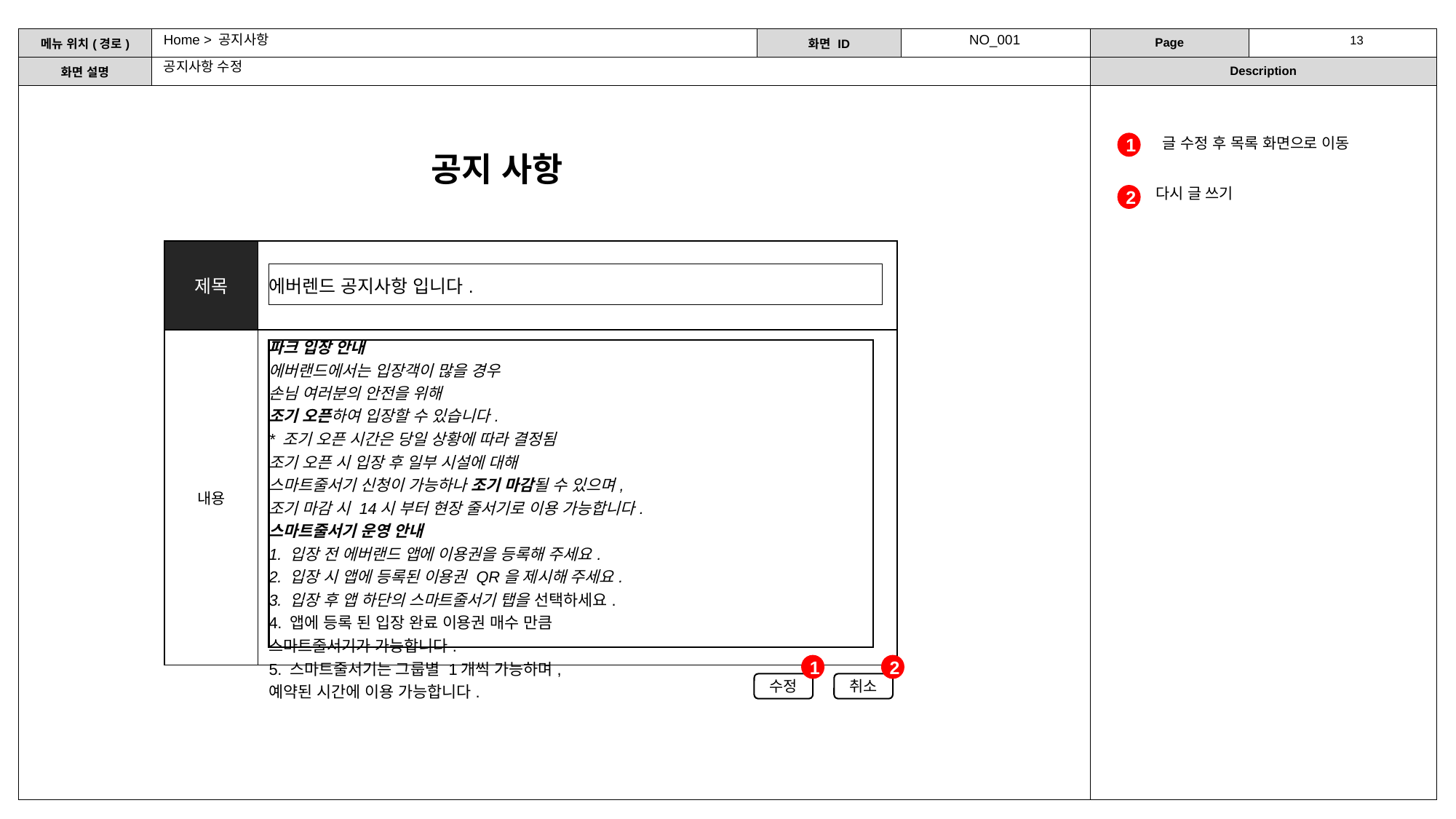

Home > 공지사항
NO_001
공지사항 수정
글 수정 후 목록 화면으로 이동
1
공지 사항
다시 글 쓰기
2
| 제목 | 에버렌드 공지사항 입니다. |
| --- | --- |
| 내용 | 파크 입장 안내 에버랜드에서는 입장객이 많을 경우 손님 여러분의 안전을 위해 조기 오픈하여 입장할 수 있습니다. \* 조기 오픈 시간은 당일 상황에 따라 결정됨 조기 오픈 시 입장 후 일부 시설에 대해 스마트줄서기 신청이 가능하나 조기 마감될 수 있으며, 조기 마감 시 14시 부터 현장 줄서기로 이용 가능합니다. 스마트줄서기 운영 안내 1. 입장 전 에버랜드 앱에 이용권을 등록해 주세요. 2. 입장 시 앱에 등록된 이용권 QR을 제시해 주세요. 3. 입장 후 앱 하단의 스마트줄서기 탭을 선택하세요. 4. 앱에 등록 된 입장 완료 이용권 매수 만큼 스마트줄서기가 가능합니다. 5. 스마트줄서기는 그룹별 1개씩 가능하며, 예약된 시간에 이용 가능합니다. |

1
2
수정
취소